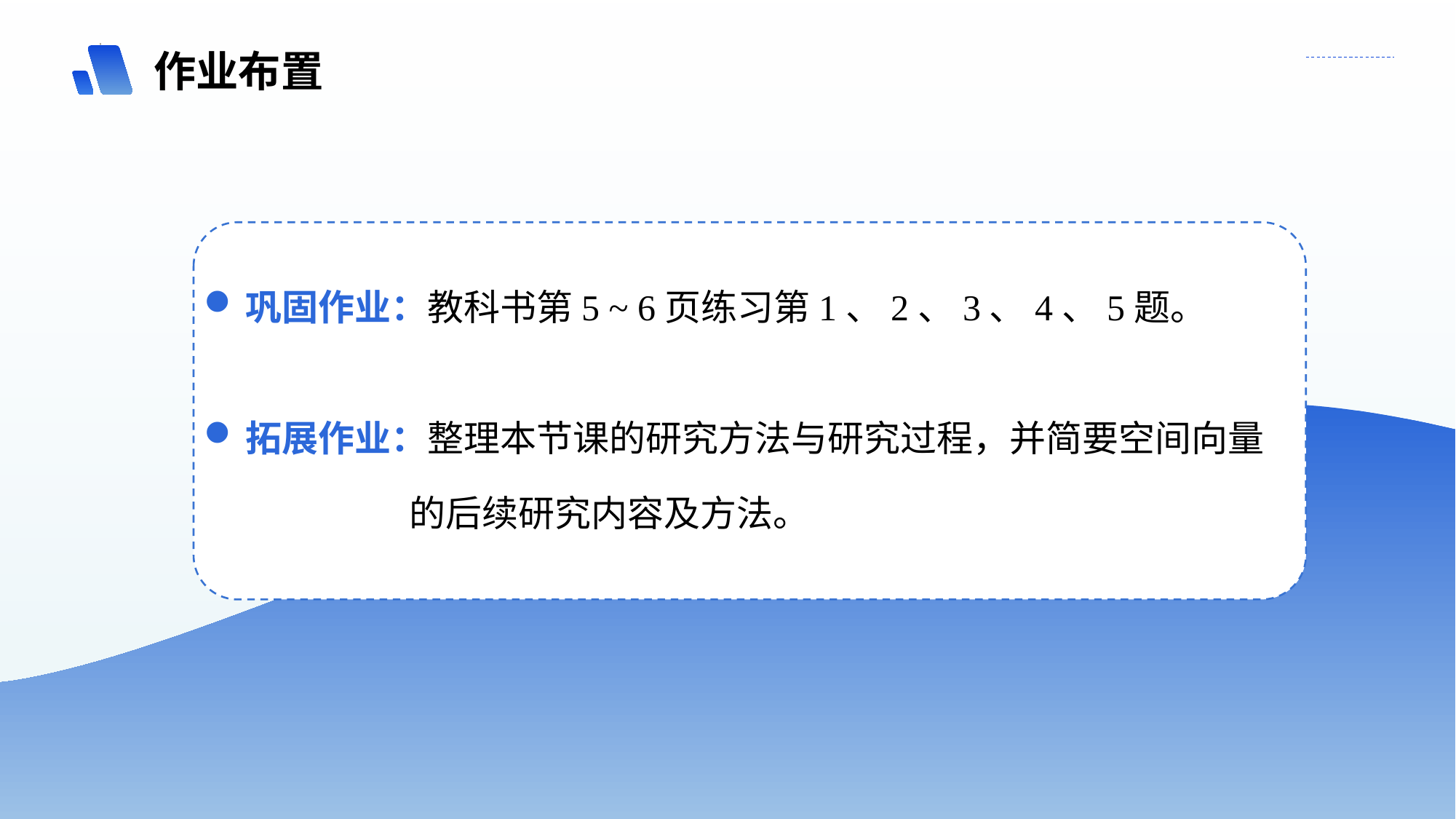

作业布置

巩固作业：教科书第5 ~ 6页练习第1、2、3、4、5题。

拓展作业：整理本节课的研究方法与研究过程，并简要空间向量
                        的后续研究内容及方法。